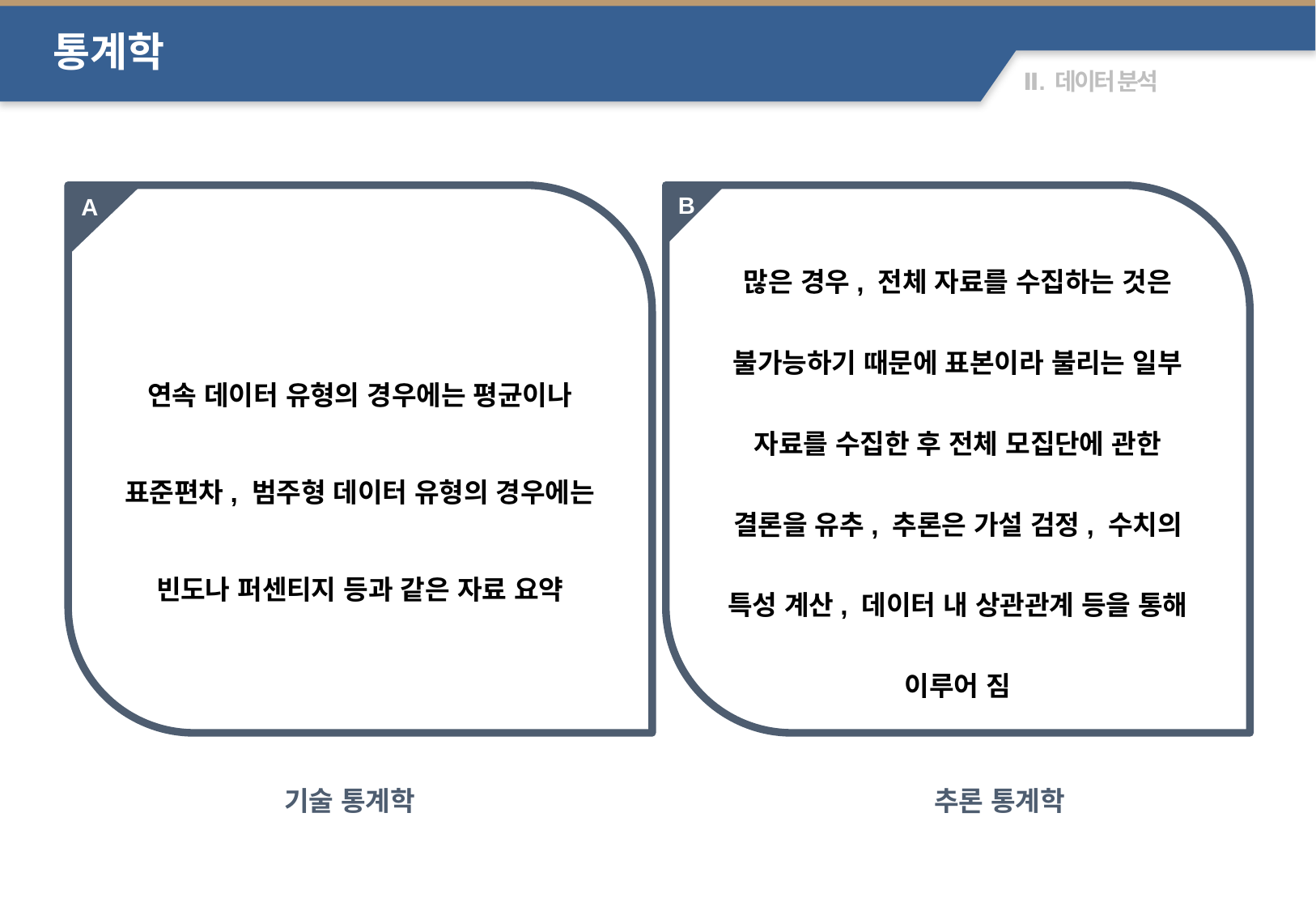

통계학

B
연속 데이터 유형의 경우에는 평균이나 표준편차, 범주형 데이터 유형의 경우에는 빈도나 퍼센티지 등과 같은 자료 요약
많은 경우, 전체 자료를 수집하는 것은 불가능하기 때문에 표본이라 불리는 일부 자료를 수집한 후 전체 모집단에 관한 결론을 유추, 추론은 가설 검정, 수치의 특성 계산, 데이터 내 상관관계 등을 통해 이루어 짐

A
기술 통계학
추론 통계학